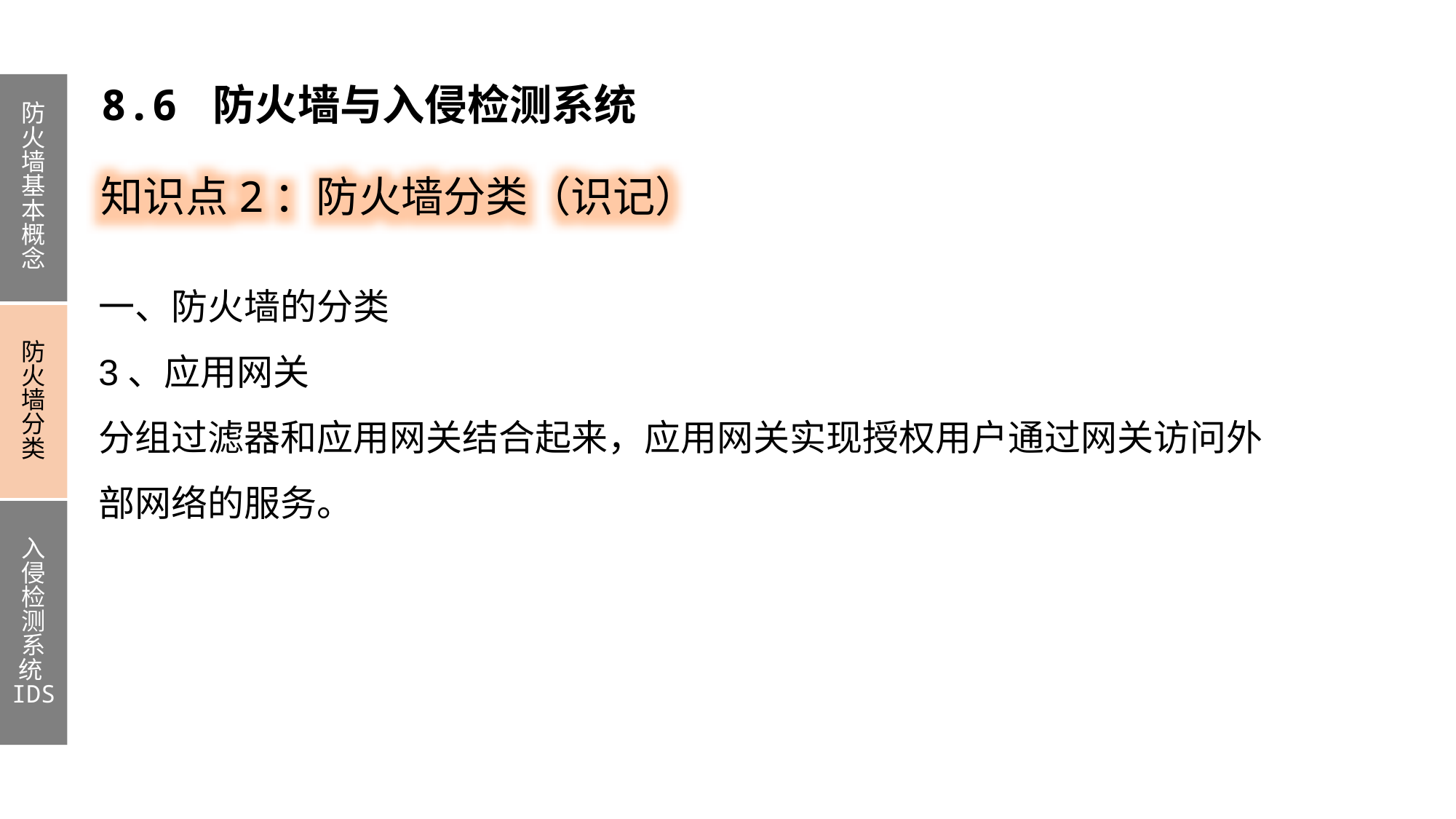

8.6 防火墙与入侵检测系统
防火墙基本概念
防火墙分类
入侵检测系统IDS
知识点2：防火墙分类（识记）
一、防火墙的分类
3、应用网关
分组过滤器和应用网关结合起来，应用网关实现授权用户通过网关访问外部网络的服务。